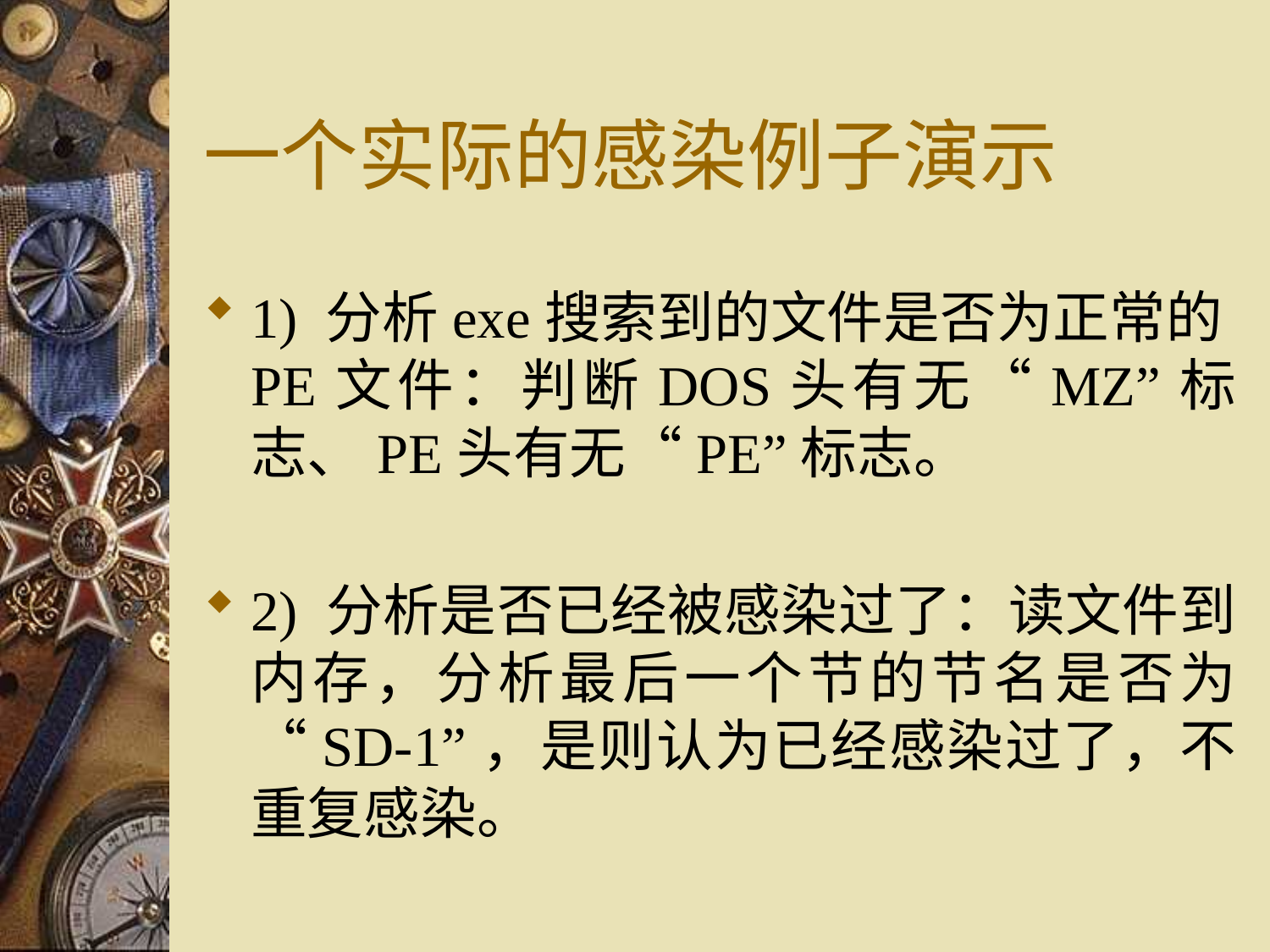

# 一个实际的感染例子演示
1) 分析exe搜索到的文件是否为正常的PE文件：判断DOS头有无“MZ”标志、PE头有无“PE”标志。

2) 分析是否已经被感染过了：读文件到内存，分析最后一个节的节名是否为“SD-1”，是则认为已经感染过了，不重复感染。